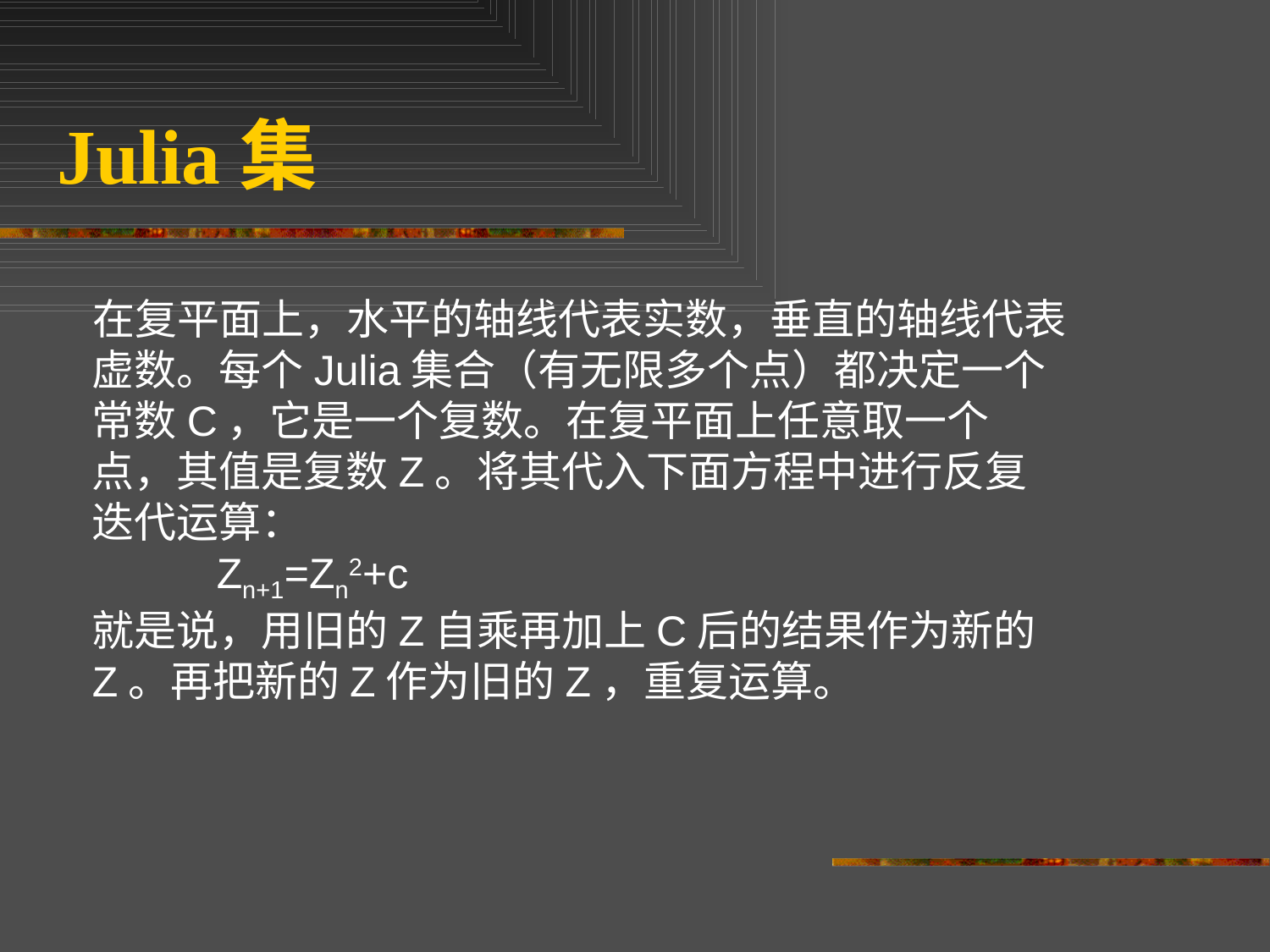

# Julia集
    在复平面上，水平的轴线代表实数，垂直的轴线代表虚数。每个Julia集合（有无限多个点）都决定一个常数C，它是一个复数。在复平面上任意取一个点，其值是复数Z。将其代入下面方程中进行反复迭代运算：
            Zn+1=Zn2+c 
就是说，用旧的Z自乘再加上C后的结果作为新的Z。再把新的Z作为旧的Z，重复运算。